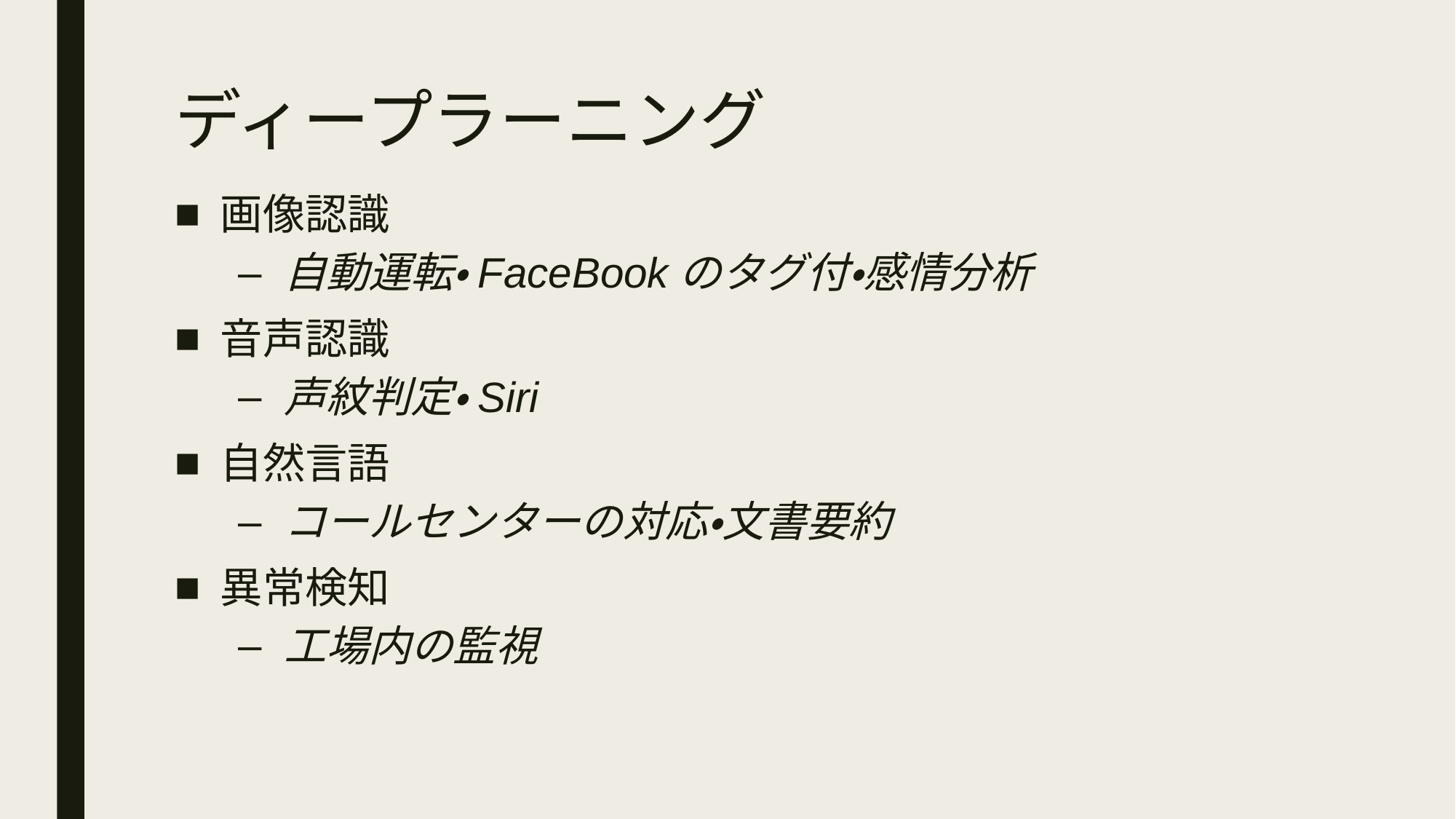

# ディープラーニング
画像認識
自動運転・FaceBookのタグ付・感情分析
音声認識
声紋判定・Siri
自然言語
コールセンターの対応・文書要約
異常検知
工場内の監視